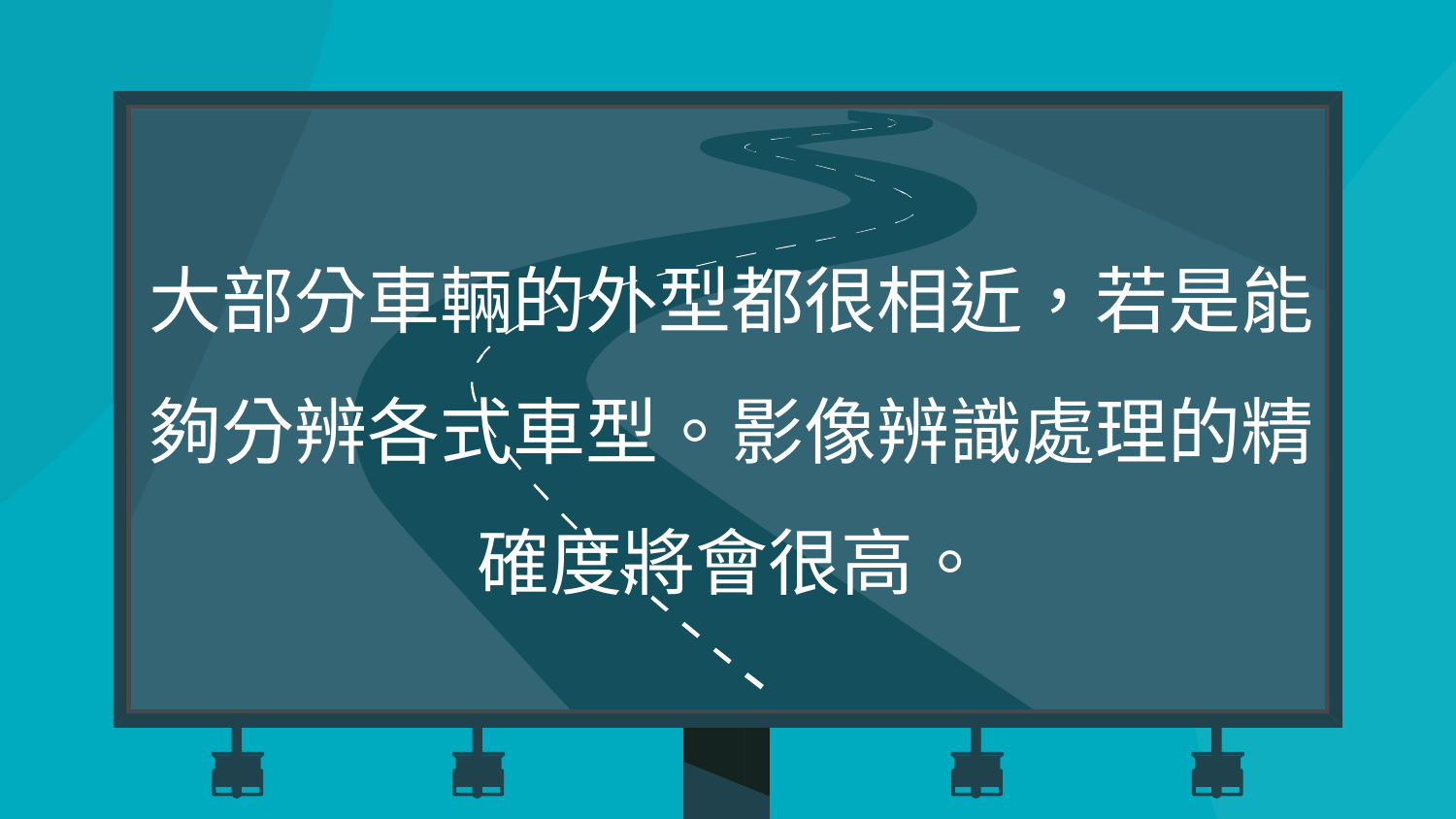

# 大部分車輛的外型都很相近，若是能夠分辨各式車型。影像辨識處理的精確度將會很高。